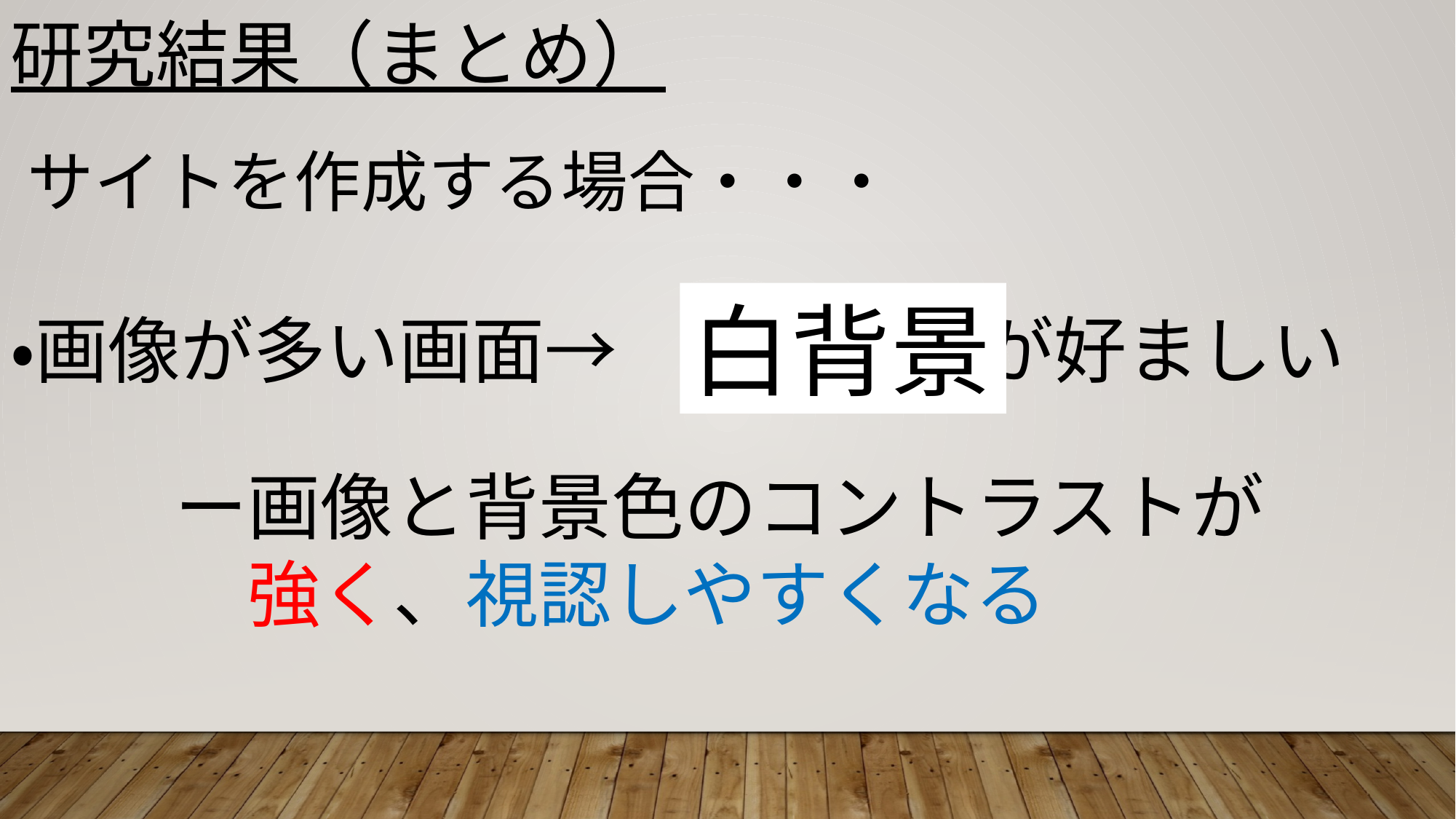

研究結果（まとめ）
サイトを作成する場合・・・
白背景
・画像が多い画面→　　　　　が好ましい
ー画像と背景色のコントラストが
　強く、視認しやすくなる